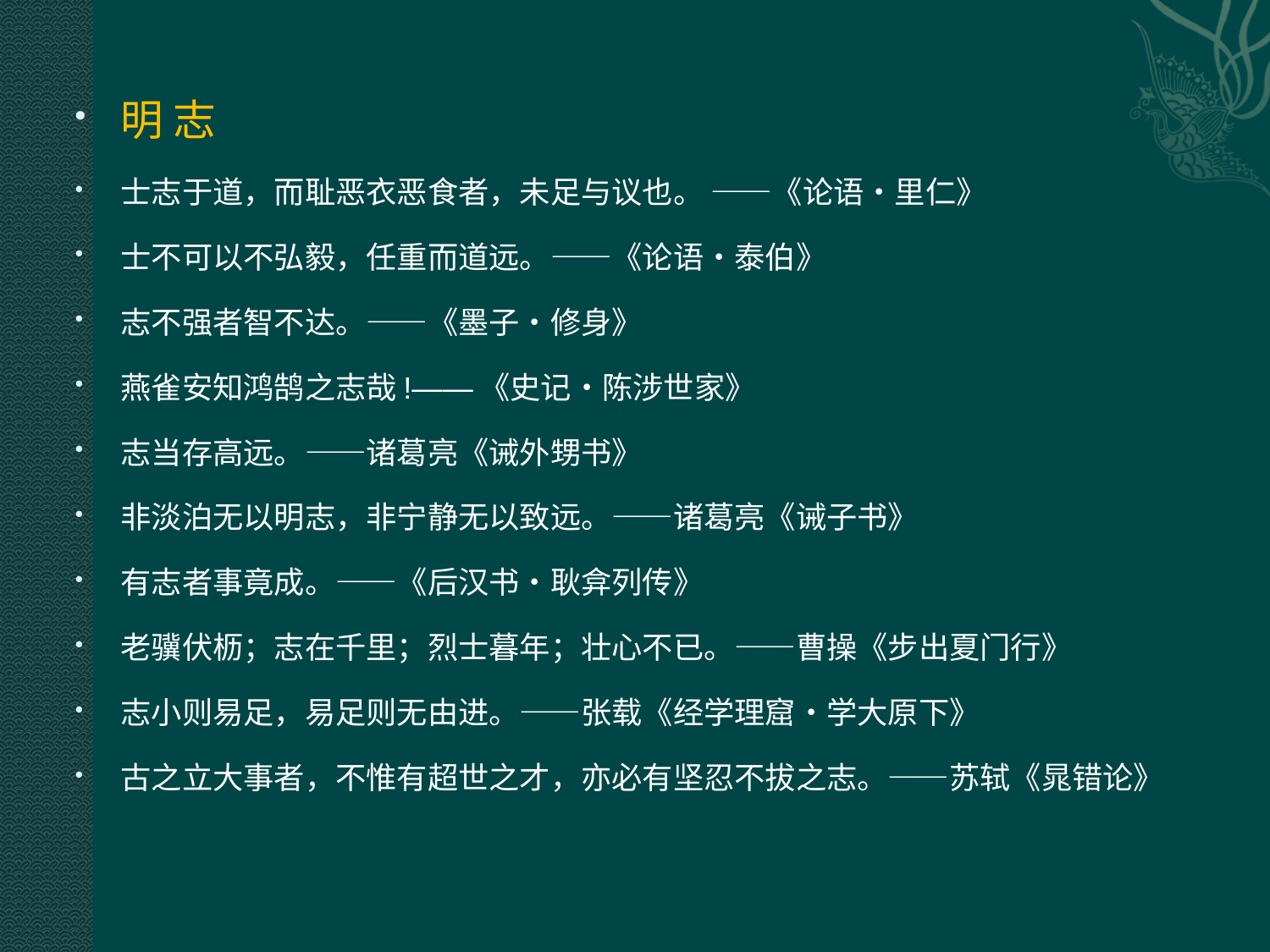

明 志
士志于道，而耻恶衣恶食者，未足与议也。 ——《论语•里仁》
士不可以不弘毅，任重而道远。——《论语•泰伯》
志不强者智不达。——《墨子•修身》
燕雀安知鸿鹄之志哉!——《史记•陈涉世家》
志当存高远。——诸葛亮《诫外甥书》
非淡泊无以明志，非宁静无以致远。——诸葛亮《诫子书》
有志者事竟成。——《后汉书•耿弇列传》
老骥伏枥；志在千里；烈士暮年；壮心不已。——曹操《步出夏门行》
志小则易足，易足则无由进。——张载《经学理窟•学大原下》
古之立大事者，不惟有超世之才，亦必有坚忍不拔之志。——苏轼《晁错论》